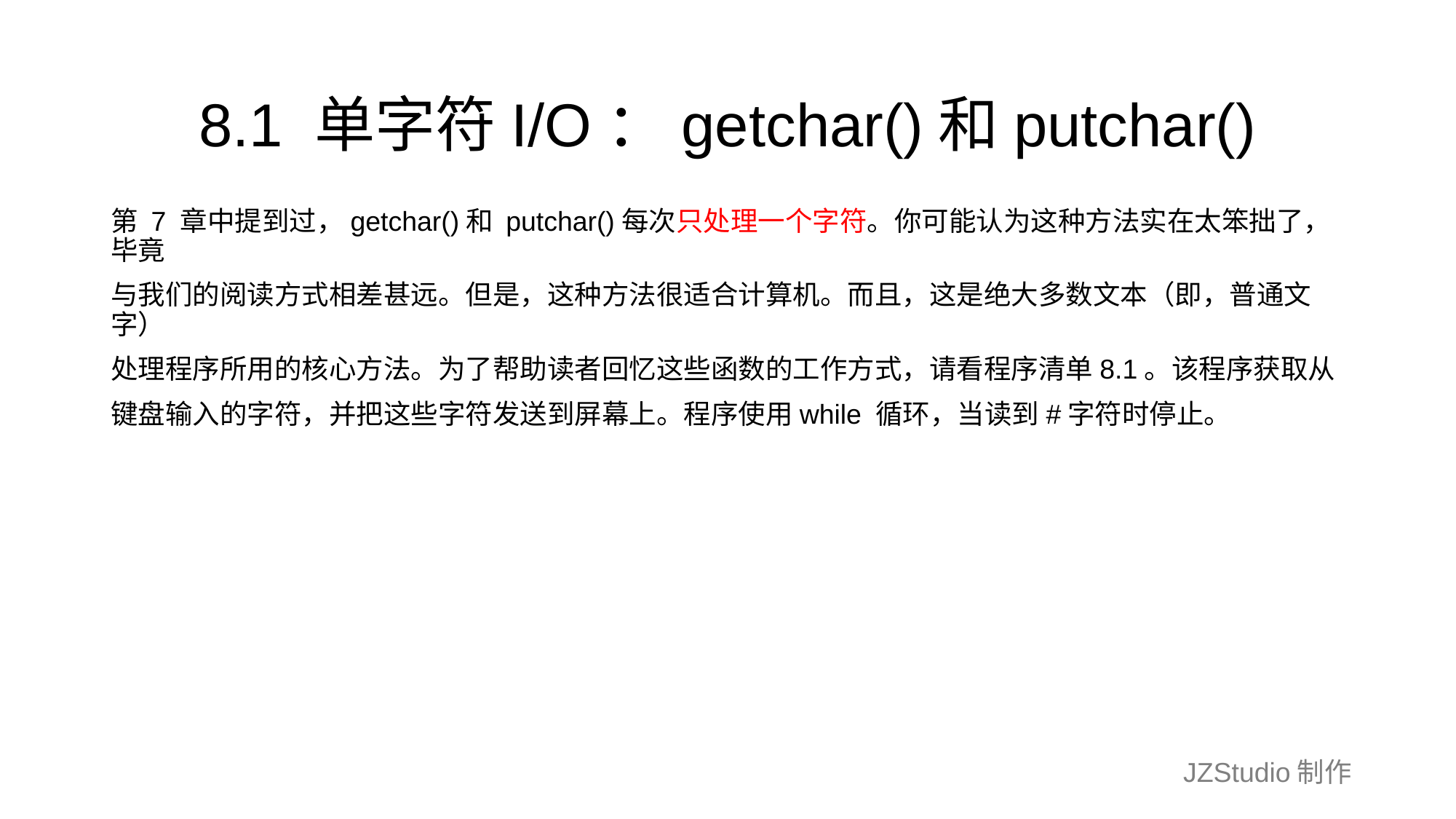

# 8.1 单字符I/O：getchar()和putchar()
第 7 章中提到过，getchar()和 putchar()每次只处理一个字符。你可能认为这种方法实在太笨拙了，毕竟
与我们的阅读方式相差甚远。但是，这种方法很适合计算机。而且，这是绝大多数文本（即，普通文字）
处理程序所用的核心方法。为了帮助读者回忆这些函数的工作方式，请看程序清单8.1。该程序获取从
键盘输入的字符，并把这些字符发送到屏幕上。程序使用while 循环，当读到#字符时停止。